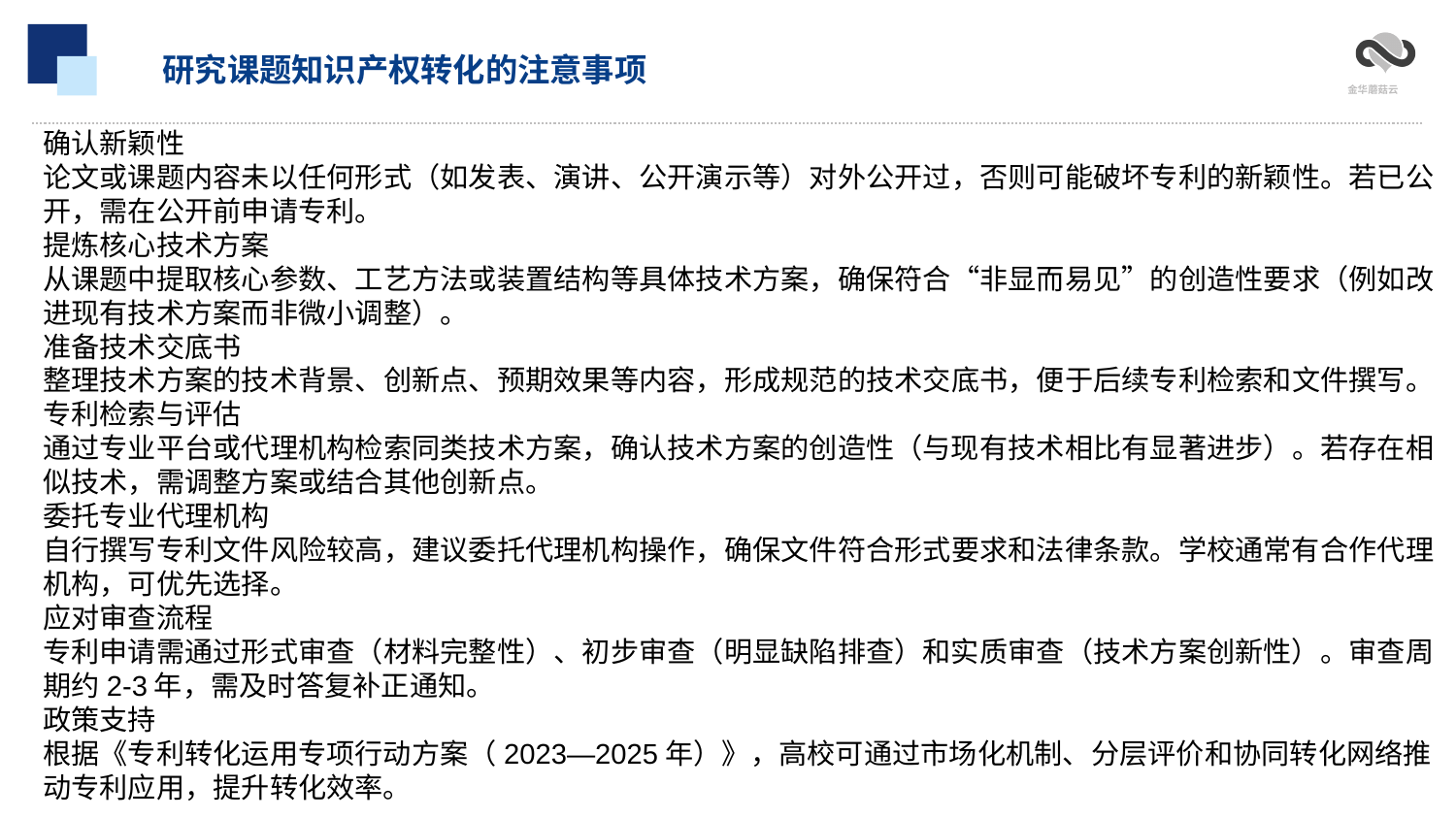

研究课题知识产权转化的注意事项
确认新颖性
论文或课题内容未以任何形式（如发表、演讲、公开演示等）对外公开过，否则可能破坏专利的新颖性。若已公开，需在公开前申请专利。 ‌
提炼核心技术方案
从课题中提取核心参数、工艺方法或装置结构等具体技术方案，确保符合“非显而易见”的创造性要求（例如改进现有技术方案而非微小调整）。 ‌
准备技术交底书
整理技术方案的技术背景、创新点、预期效果等内容，形成规范的技术交底书，便于后续专利检索和文件撰写。 ‌
专利检索与评估
通过专业平台或代理机构检索同类技术方案，确认技术方案的创造性（与现有技术相比有显著进步）。若存在相似技术，需调整方案或结合其他创新点。 ‌
委托专业代理机构
自行撰写专利文件风险较高，建议委托代理机构操作，确保文件符合形式要求和法律条款。学校通常有合作代理机构，可优先选择。 ‌
应对审查流程
专利申请需通过形式审查（材料完整性）、初步审查（明显缺陷排查）和实质审查（技术方案创新性）。审查周期约2-3年，需及时答复补正通知。 ‌
政策支持
根据《专利转化运用专项行动方案（2023—2025年）》，高校可通过市场化机制、分层评价和协同转化网络推动专利应用，提升转化效率。